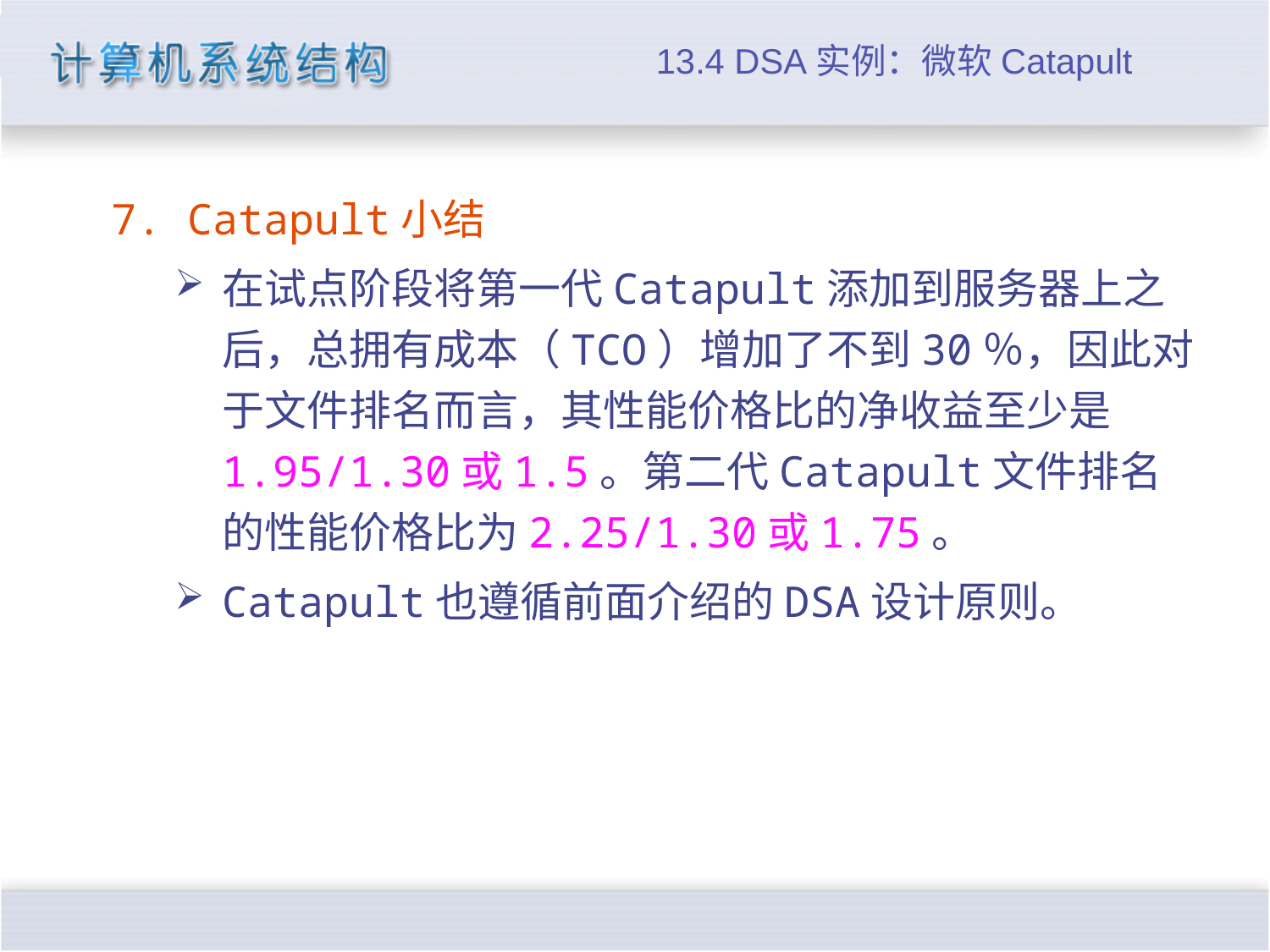

# 13.4 DSA实例：微软Catapult
7. Catapult小结
在试点阶段将第一代Catapult添加到服务器上之后，总拥有成本（TCO）增加了不到30％，因此对于文件排名而言，其性能价格比的净收益至少是1.95/1.30或1.5。第二代Catapult文件排名的性能价格比为2.25/1.30或1.75。
Catapult也遵循前面介绍的DSA设计原则。